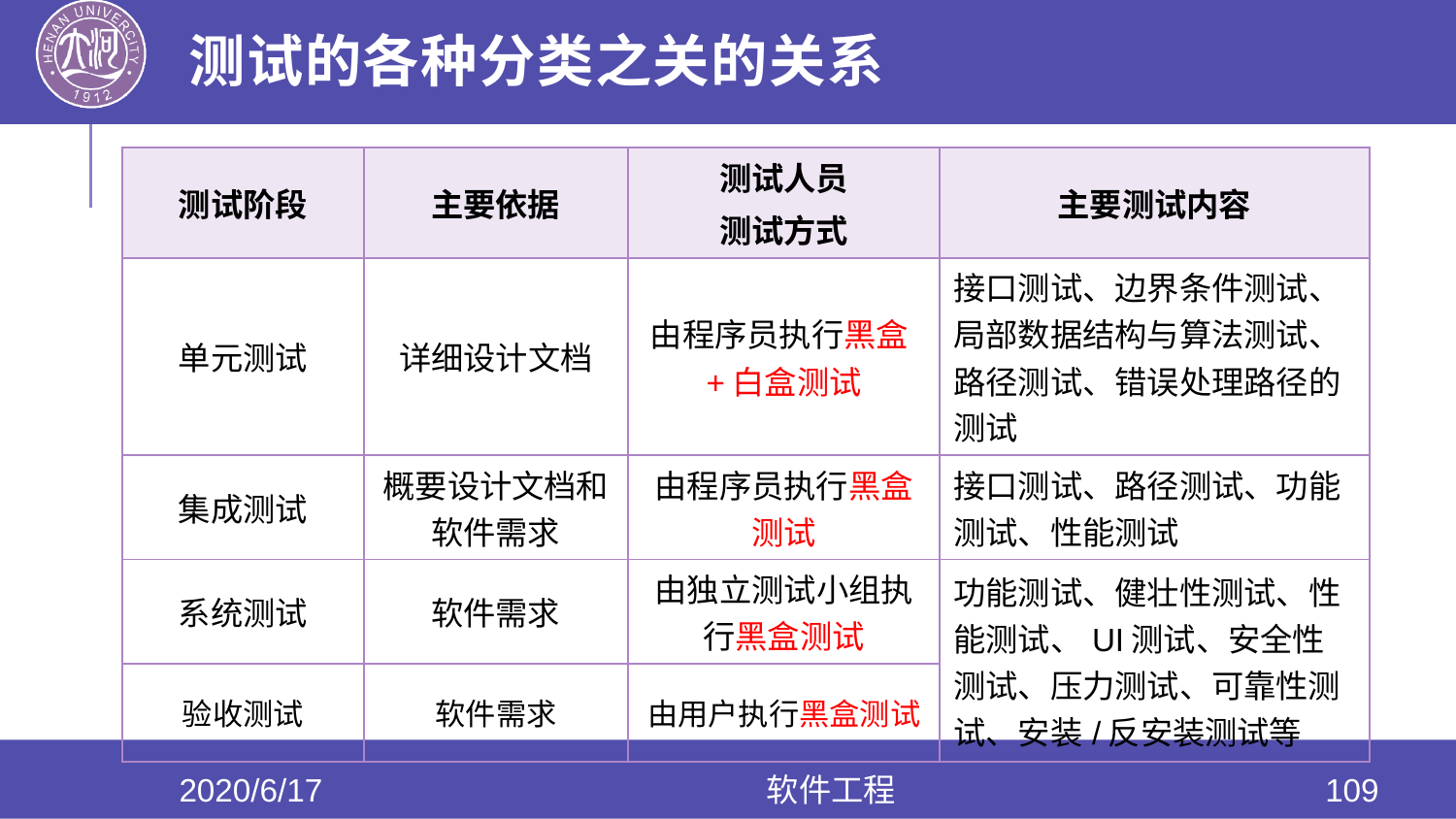

# 测试的各种分类之关的关系
| 测试阶段 | 主要依据 | 测试人员 测试方式 | 主要测试内容 |
| --- | --- | --- | --- |
| 单元测试 | 详细设计文档 | 由程序员执行黑盒+白盒测试 | 接口测试、边界条件测试、局部数据结构与算法测试、路径测试、错误处理路径的测试 |
| 集成测试 | 概要设计文档和软件需求 | 由程序员执行黑盒测试 | 接口测试、路径测试、功能测试、性能测试 |
| 系统测试 | 软件需求 | 由独立测试小组执行黑盒测试 | 功能测试、健壮性测试、性能测试、UI测试、安全性测试、压力测试、可靠性测试、安装/反安装测试等 |
| 验收测试 | 软件需求 | 由用户执行黑盒测试 |  |
2020/6/17
软件工程
109